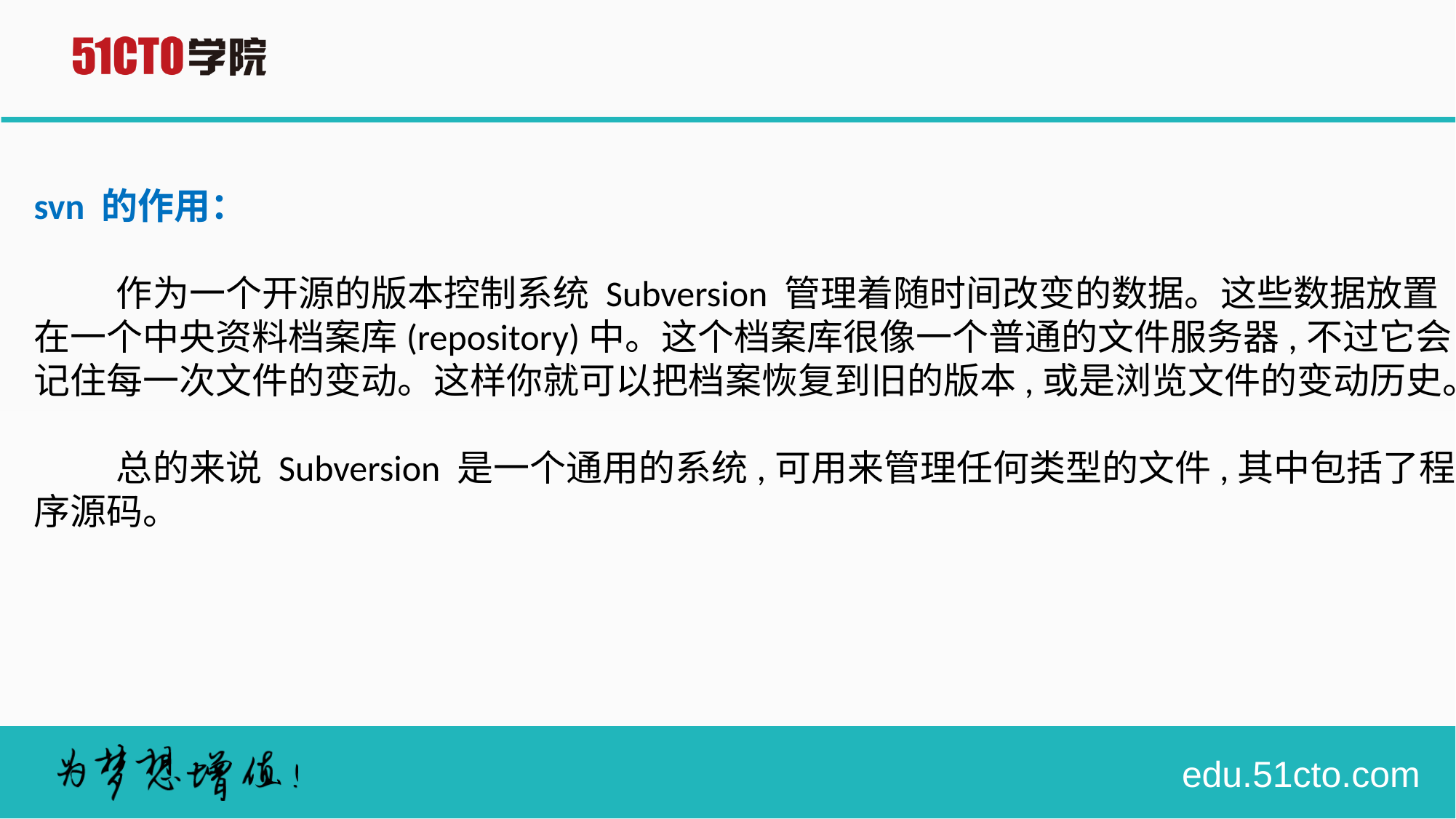

svn 的作用：

         作为一个开源的版本控制系统 Subversion 管理着随时间改变的数据。这些数据放置
在一个中央资料档案库(repository)中。这个档案库很像一个普通的文件服务器,不过它会
记住每一次文件的变动。这样你就可以把档案恢复到旧的版本,或是浏览文件的变动历史。

         总的来说 Subversion 是一个通用的系统,可用来管理任何类型的文件,其中包括了程
序源码。